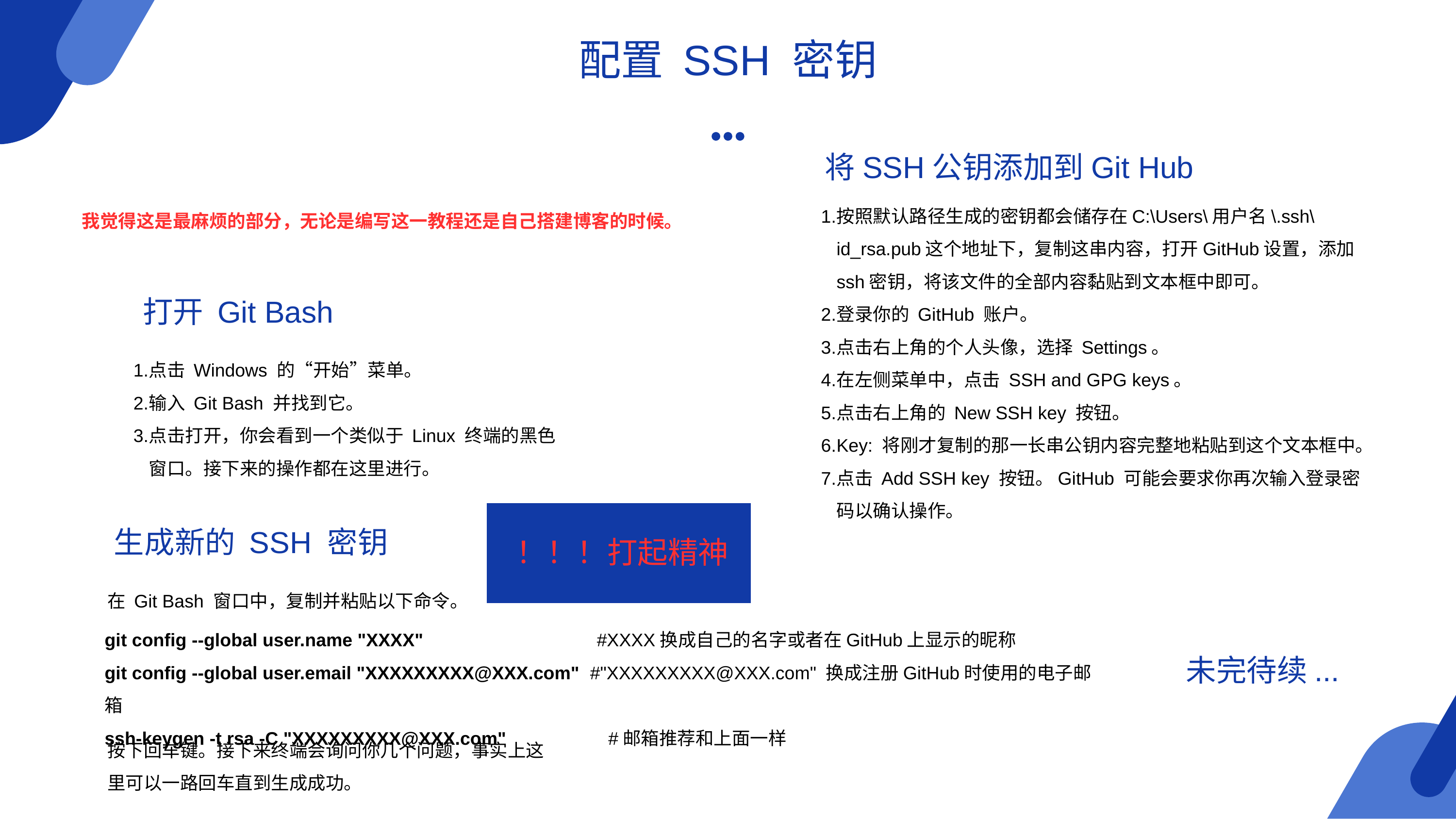

配置 SSH 密钥

将SSH公钥添加到Git Hub
按照默认路径生成的密钥都会储存在C:\Users\用户名\.ssh\id_rsa.pub这个地址下，复制这串内容，打开GitHub设置，添加ssh密钥，将该文件的全部内容黏贴到文本框中即可。
登录你的 GitHub 账户。
点击右上角的个人头像，选择 Settings。
在左侧菜单中，点击 SSH and GPG keys。
点击右上角的 New SSH key 按钮。
Key: 将刚才复制的那一长串公钥内容完整地粘贴到这个文本框中。
点击 Add SSH key 按钮。GitHub 可能会要求你再次输入登录密码以确认操作。
我觉得这是最麻烦的部分，无论是编写这一教程还是自己搭建博客的时候。
打开 Git Bash
点击 Windows 的“开始”菜单。
输入 Git Bash 并找到它。
点击打开，你会看到一个类似于 Linux 终端的黑色窗口。接下来的操作都在这里进行。

生成新的 SSH 密钥
！！！打起精神
在 Git Bash 窗口中，复制并粘贴以下命令。
git config --global user.name "XXXX"                                  #XXXX换成自己的名字或者在GitHub上显示的昵称
git config --global user.email "XXXXXXXXX@XXX.com"  #"XXXXXXXXX@XXX.com" 换成注册GitHub时使用的电子邮箱
ssh-keygen -t rsa -C "XXXXXXXXX@XXX.com"                    #邮箱推荐和上面一样
未完待续...

按下回车键。接下来终端会询问你几个问题，事实上这里可以一路回车直到生成成功。